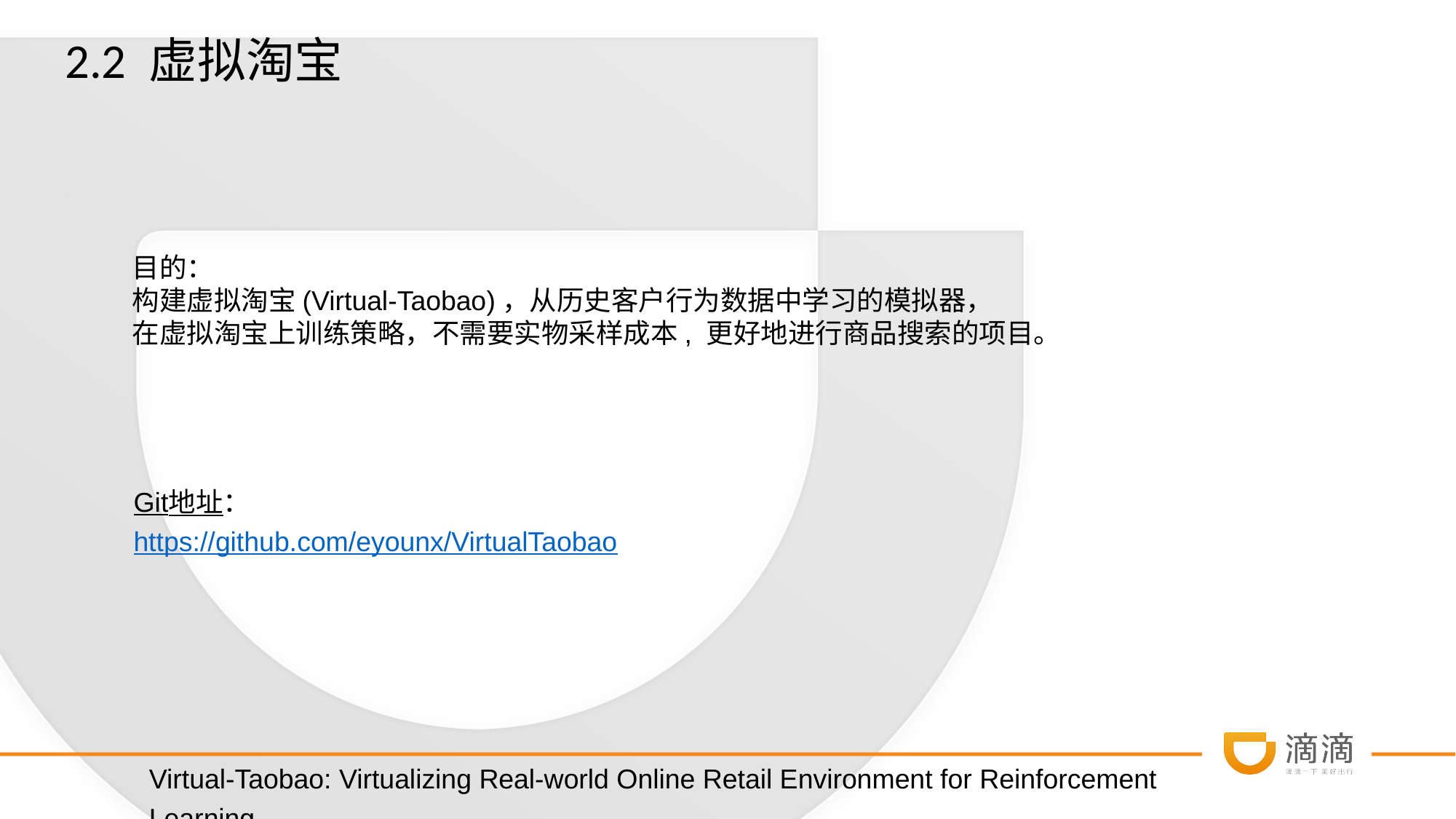

2.2 虚拟淘宝

目的：
构建虚拟淘宝(Virtual-Taobao)，从历史客户行为数据中学习的模拟器，
在虚拟淘宝上训练策略，不需要实物采样成本, 更好地进行商品搜索的项目。
Git地址：
https://github.com/eyounx/VirtualTaobao
# Virtual-Taobao: Virtualizing Real-world Online Retail Environment for Reinforcement Learning